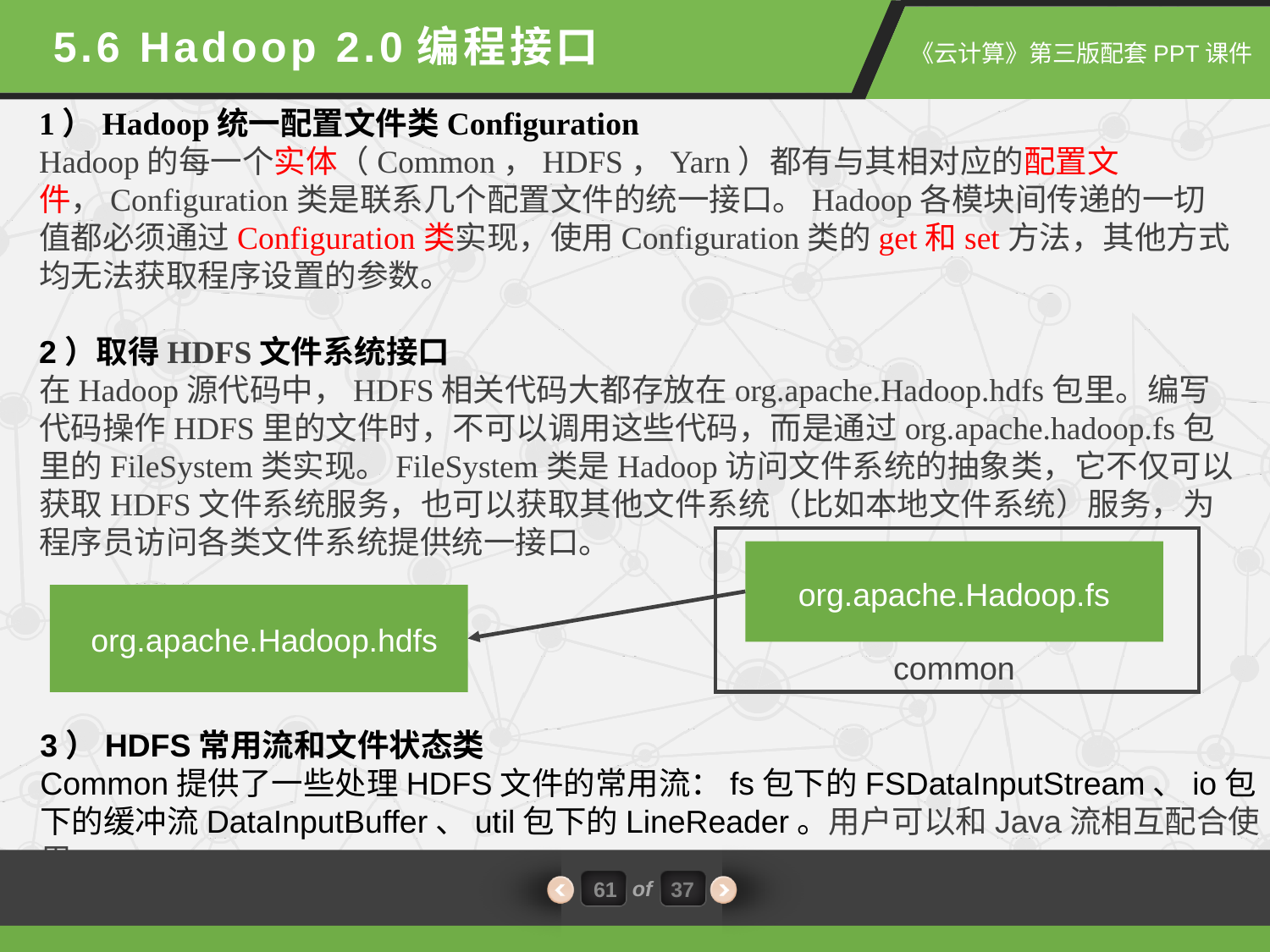

5.6 Hadoop 2.0编程接口
1）Hadoop统一配置文件类Configuration
Hadoop的每一个实体（Common，HDFS，Yarn）都有与其相对应的配置文件，Configuration类是联系几个配置文件的统一接口。Hadoop各模块间传递的一切值都必须通过Configuration类实现，使用Configuration类的get和set方法，其他方式均无法获取程序设置的参数。

2）取得HDFS文件系统接口
在Hadoop源代码中，HDFS相关代码大都存放在org.apache.Hadoop.hdfs包里。编写代码操作HDFS里的文件时，不可以调用这些代码，而是通过org.apache.hadoop.fs包里的FileSystem类实现。FileSystem类是Hadoop访问文件系统的抽象类，它不仅可以获取HDFS文件系统服务，也可以获取其他文件系统（比如本地文件系统）服务，为程序员访问各类文件系统提供统一接口。

org.apache.Hadoop.fs

org.apache.Hadoop.hdfs
common
3）HDFS常用流和文件状态类
Common提供了一些处理HDFS文件的常用流：fs包下的FSDataInputStream、io包下的缓冲流DataInputBuffer、util包下的LineReader。用户可以和Java流相互配合使用
61